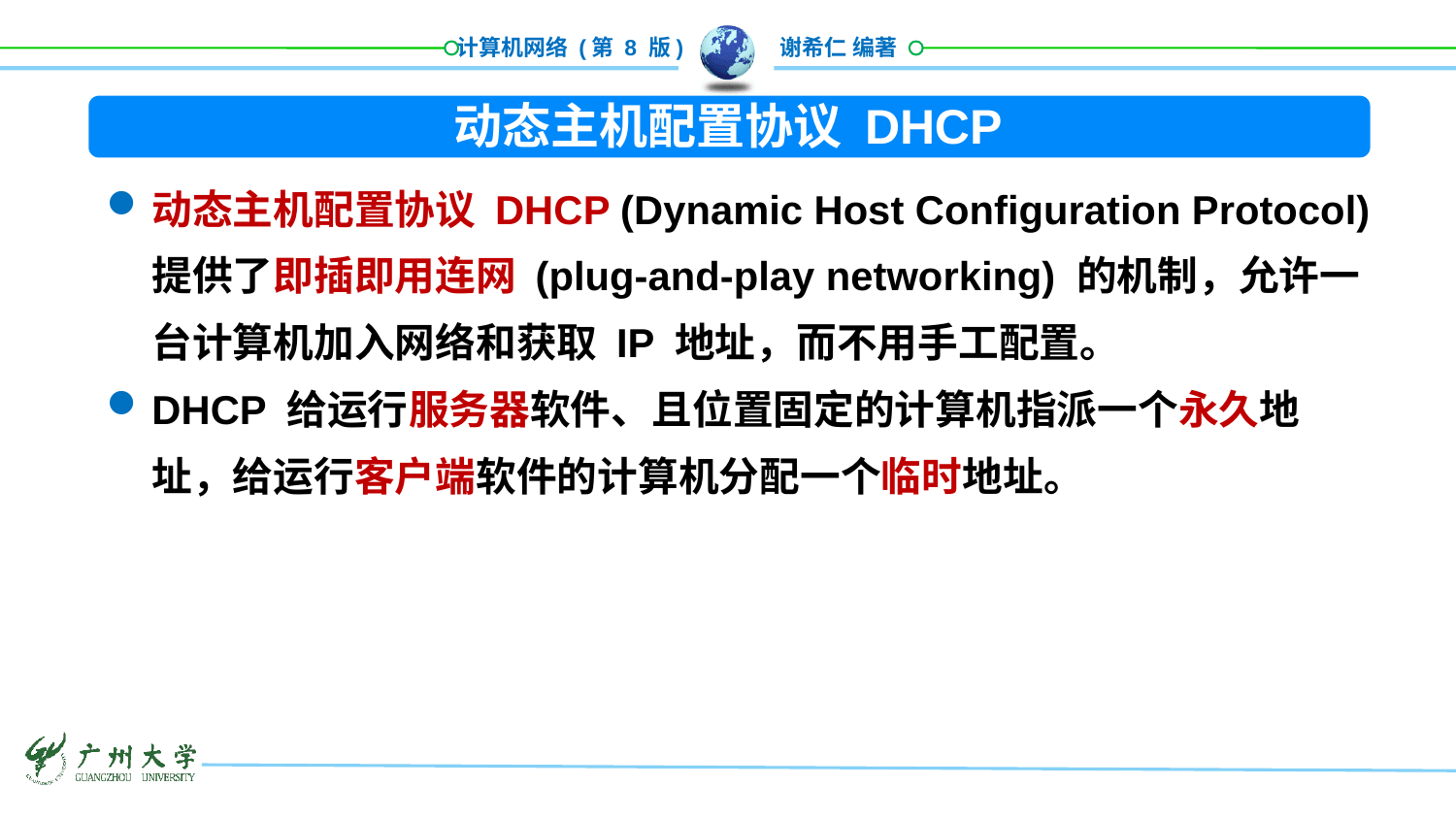

动态主机配置协议 DHCP

动态主机配置协议 DHCP (Dynamic Host Configuration Protocol) 提供了即插即用连网 (plug-and-play networking) 的机制，允许一台计算机加入网络和获取 IP 地址，而不用手工配置。
DHCP 给运行服务器软件、且位置固定的计算机指派一个永久地址，给运行客户端软件的计算机分配一个临时地址。